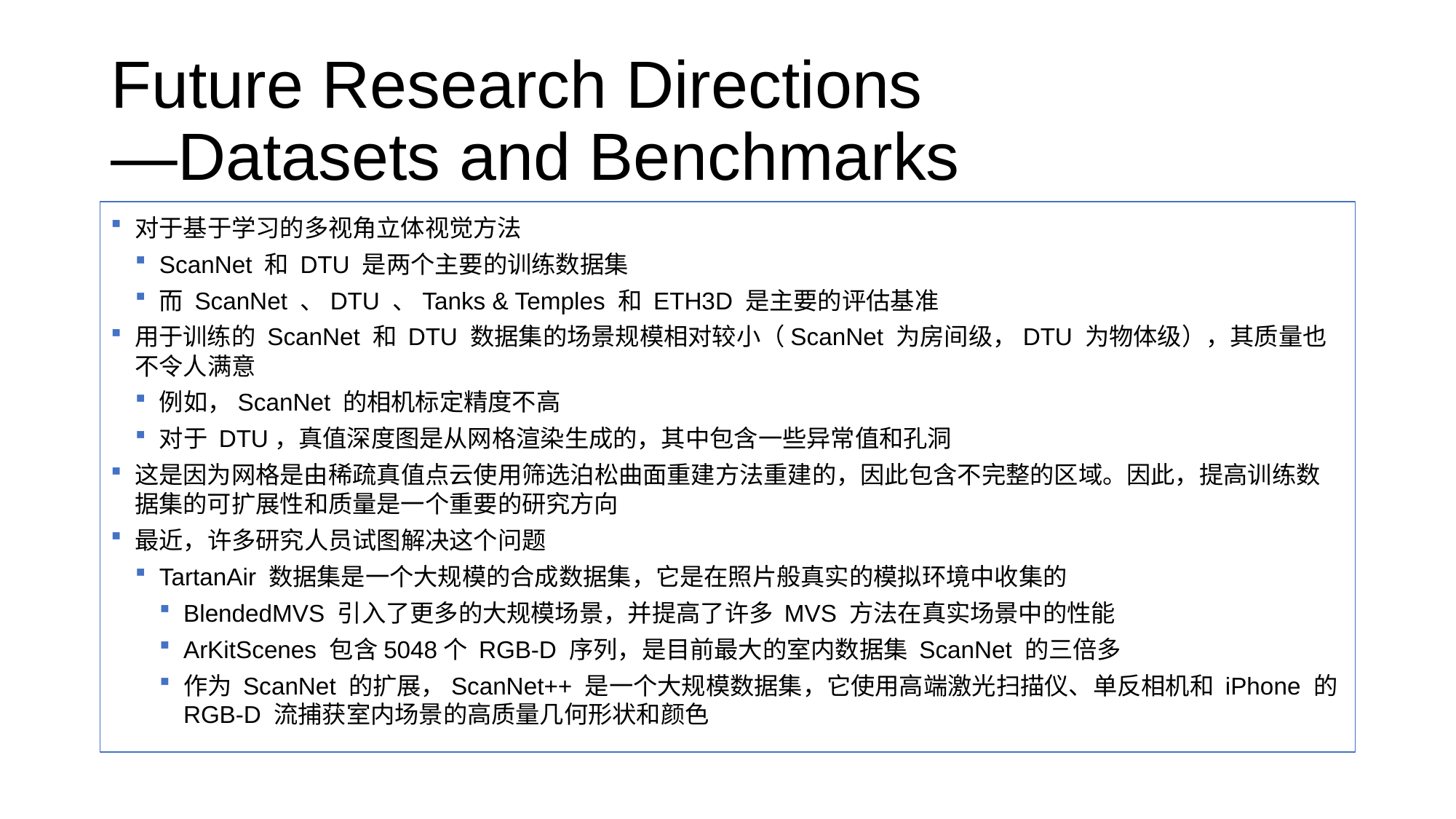

# Future Research Directions —Datasets and Benchmarks
对于基于学习的多视角立体视觉方法
ScanNet 和 DTU 是两个主要的训练数据集
而 ScanNet 、DTU 、Tanks & Temples 和 ETH3D 是主要的评估基准
用于训练的 ScanNet 和 DTU 数据集的场景规模相对较小（ScanNet 为房间级，DTU 为物体级），其质量也不令人满意
例如，ScanNet 的相机标定精度不高
对于 DTU，真值深度图是从网格渲染生成的，其中包含一些异常值和孔洞
这是因为网格是由稀疏真值点云使用筛选泊松曲面重建方法重建的，因此包含不完整的区域。因此，提高训练数据集的可扩展性和质量是一个重要的研究方向
最近，许多研究人员试图解决这个问题
TartanAir 数据集是一个大规模的合成数据集，它是在照片般真实的模拟环境中收集的
BlendedMVS 引入了更多的大规模场景，并提高了许多 MVS 方法在真实场景中的性能
ArKitScenes 包含5048个 RGB-D 序列，是目前最大的室内数据集 ScanNet 的三倍多
作为 ScanNet 的扩展，ScanNet++ 是一个大规模数据集，它使用高端激光扫描仪、单反相机和 iPhone 的 RGB-D 流捕获室内场景的高质量几何形状和颜色